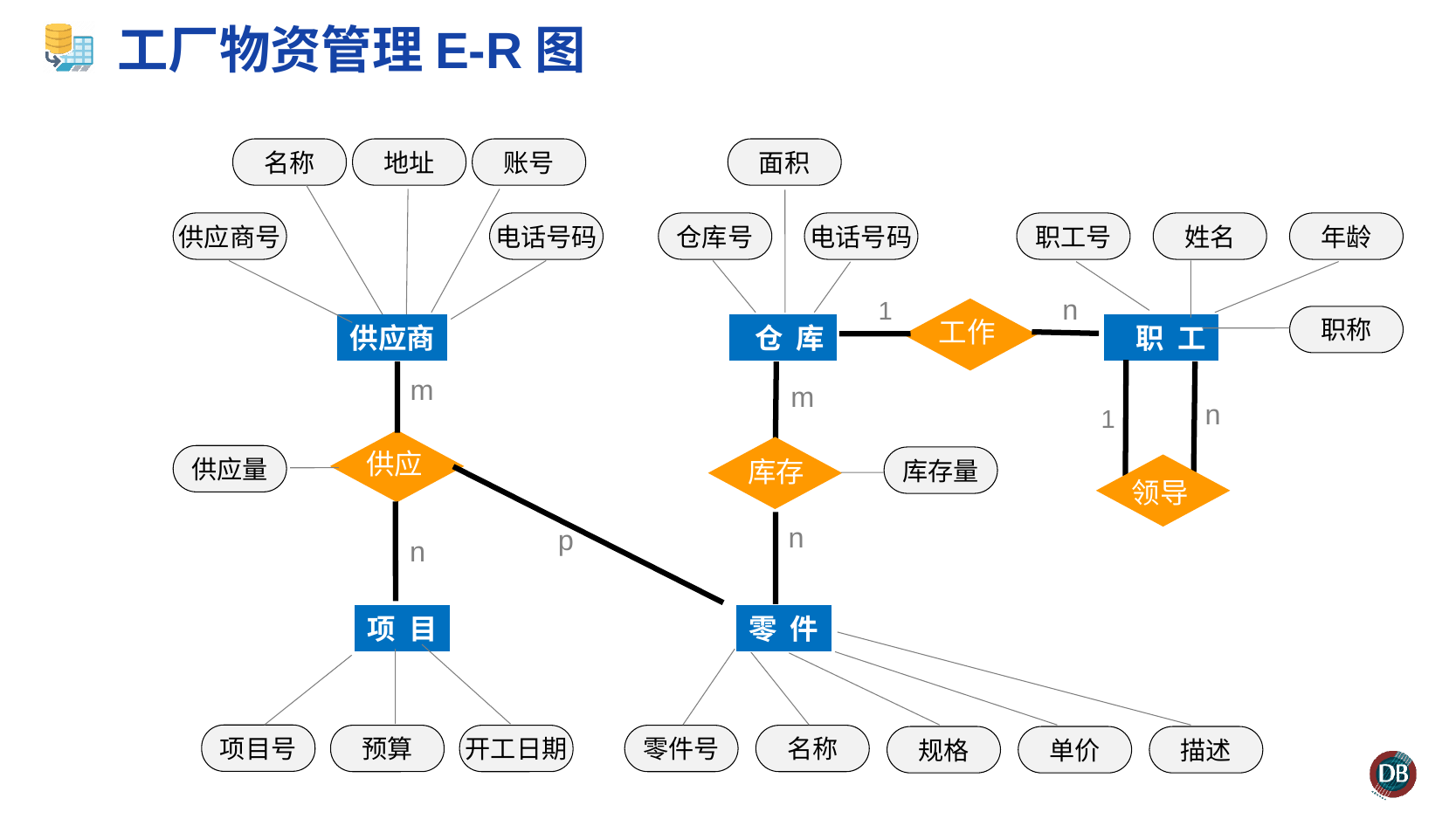

# 工厂物资管理E-R图
名称
地址
账号
面积

供应商号
电话号码
仓库号
电话号码
职工号
姓名
年龄

n
1

职称
工作
供应商
 仓  库
  职  工

m
m
n
1

库存
供应
供应量
库存量

领导

n

p
n
项  目
零  件

项目号
零件号
名称
预算
开工日期
规格
单价
描述